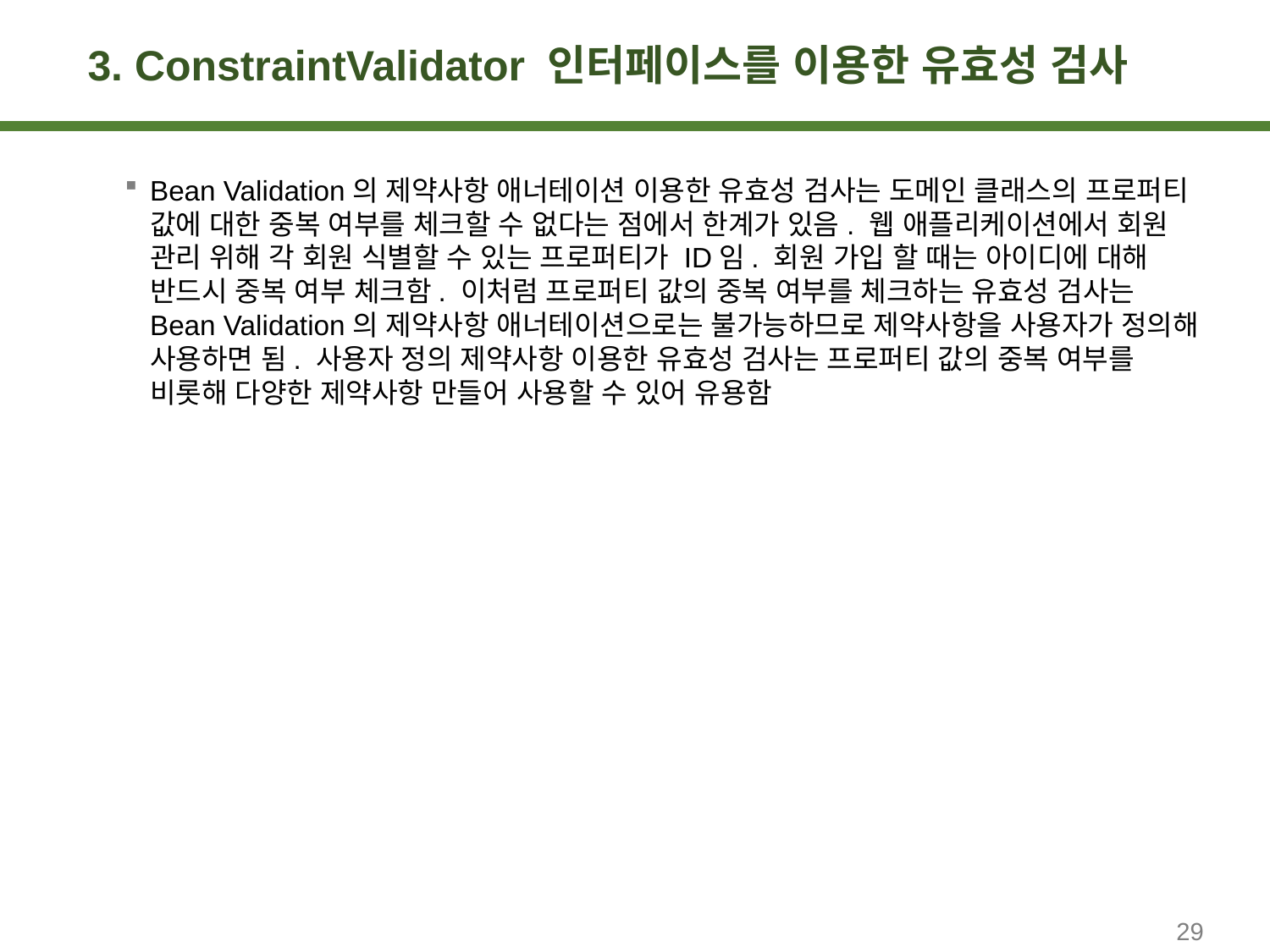

# 3. ConstraintValidator 인터페이스를 이용한 유효성 검사
Bean Validation의 제약사항 애너테이션 이용한 유효성 검사는 도메인 클래스의 프로퍼티 값에 대한 중복 여부를 체크할 수 없다는 점에서 한계가 있음. 웹 애플리케이션에서 회원 관리 위해 각 회원 식별할 수 있는 프로퍼티가 ID임. 회원 가입 할 때는 아이디에 대해 반드시 중복 여부 체크함. 이처럼 프로퍼티 값의 중복 여부를 체크하는 유효성 검사는 Bean Validation의 제약사항 애너테이션으로는 불가능하므로 제약사항을 사용자가 정의해 사용하면 됨. 사용자 정의 제약사항 이용한 유효성 검사는 프로퍼티 값의 중복 여부를 비롯해 다양한 제약사항 만들어 사용할 수 있어 유용함